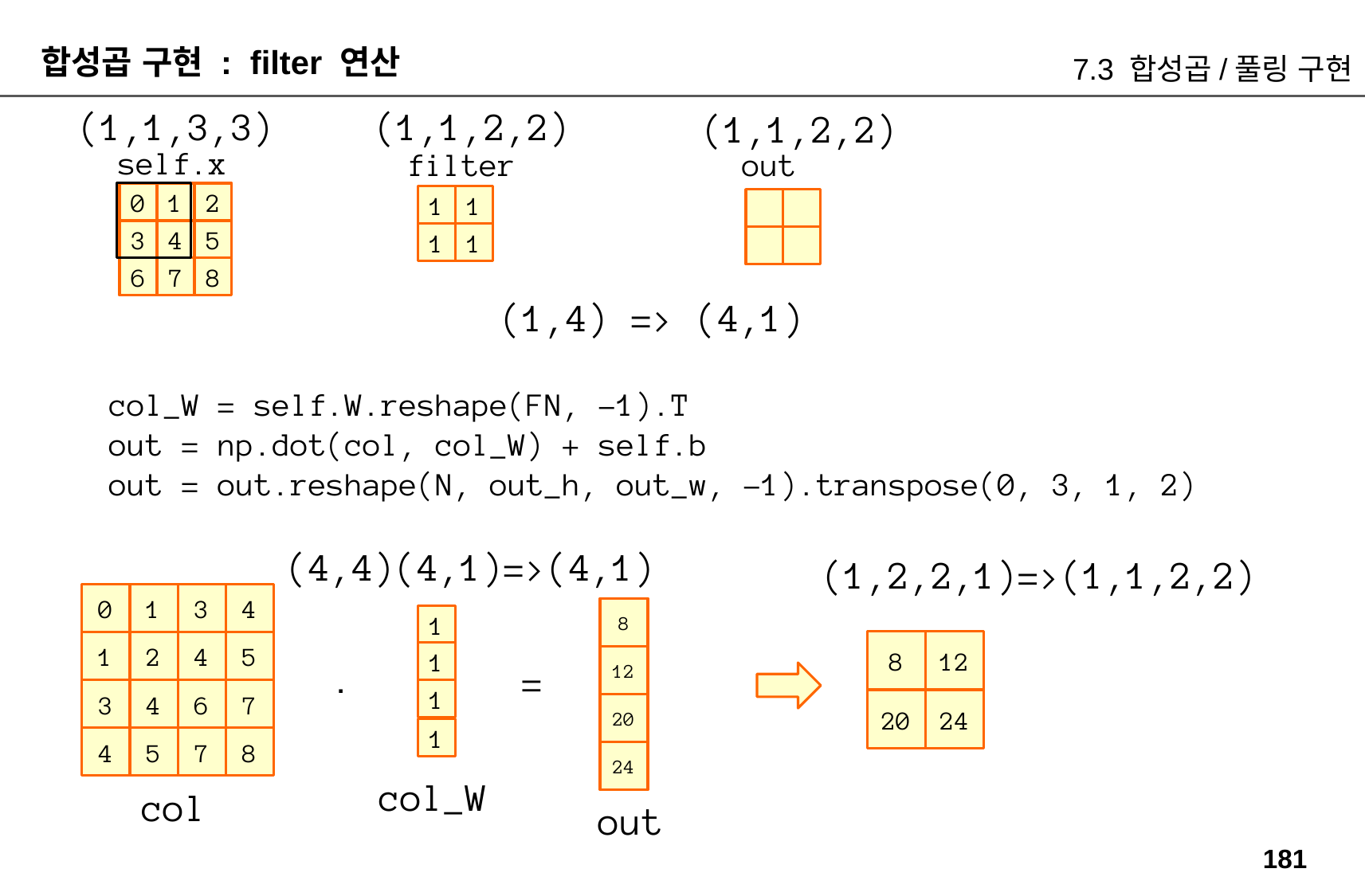

합성곱 구현 :  filter 연산
7.3 합성곱/풀링 구현
(1,1,2,2)
(1,1,3,3)
(1,1,2,2)
self.x
filter
out

0
1
2
1
1

3
4
5
1
1

6
7
8
(1,4) => (4,1)
col_W = self.W.reshape(FN, -1).T
out = np.dot(col, col_W) + self.b
out = out.reshape(N, out_h, out_w, -1).transpose(0, 3, 1, 2)
(4,4)(4,1)=>(4,1)
(1,2,2,1)=>(1,1,2,2)
0
1
3
4
8
1
8
12
20
24
1
2
4
5
1
12
.
=

1
3
4
6
7
20
1
4
5
7
8
24
col_W
col
out